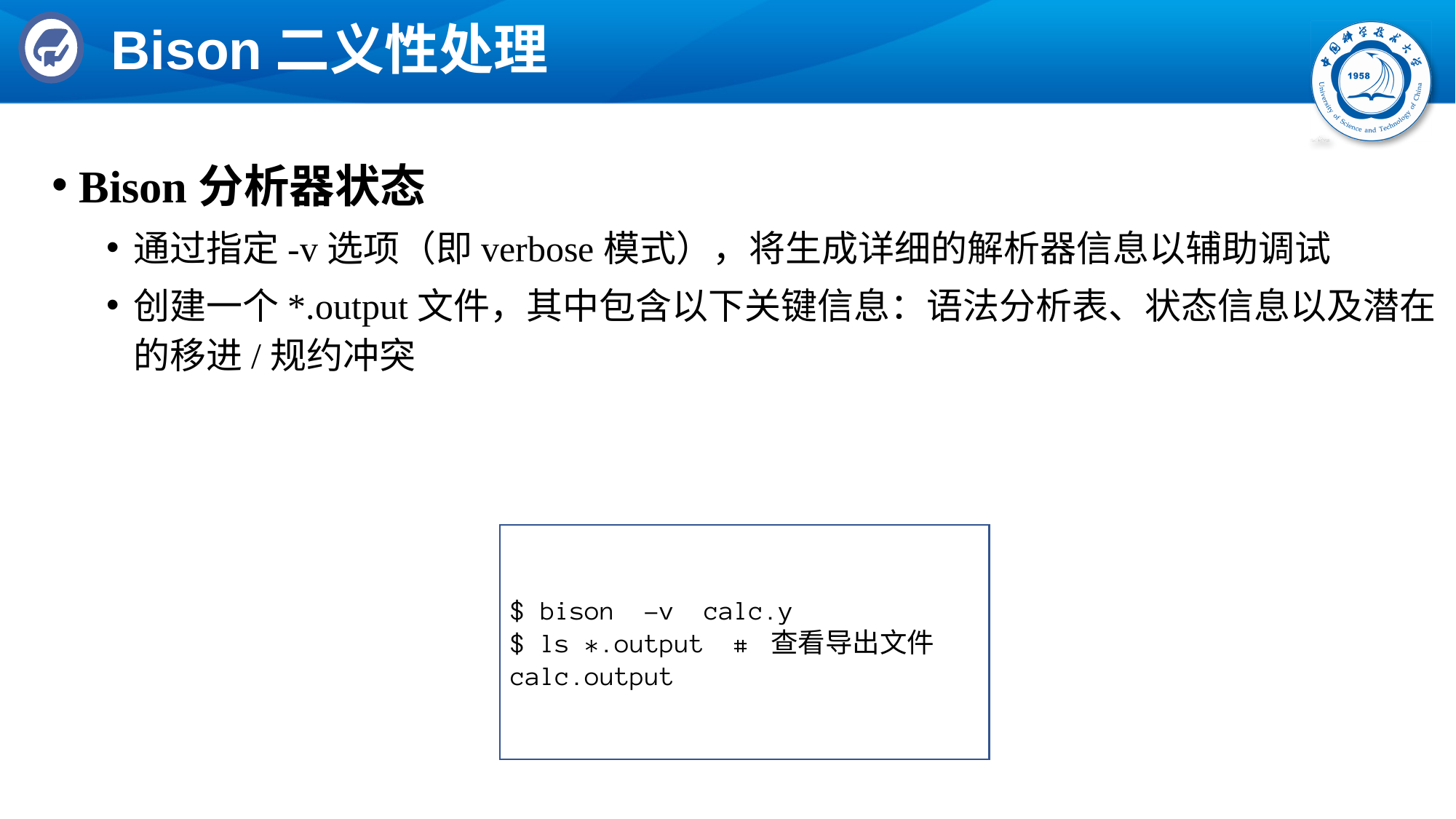

# Bison二义性处理

Bison分析器状态
通过指定-v选项（即verbose模式），将生成详细的解析器信息以辅助调试
创建一个*.output文件，其中包含以下关键信息：语法分析表、状态信息以及潜在的移进/规约冲突
$ bison  -v  calc.y
$ ls *.output  # 查看导出文件
calc.output